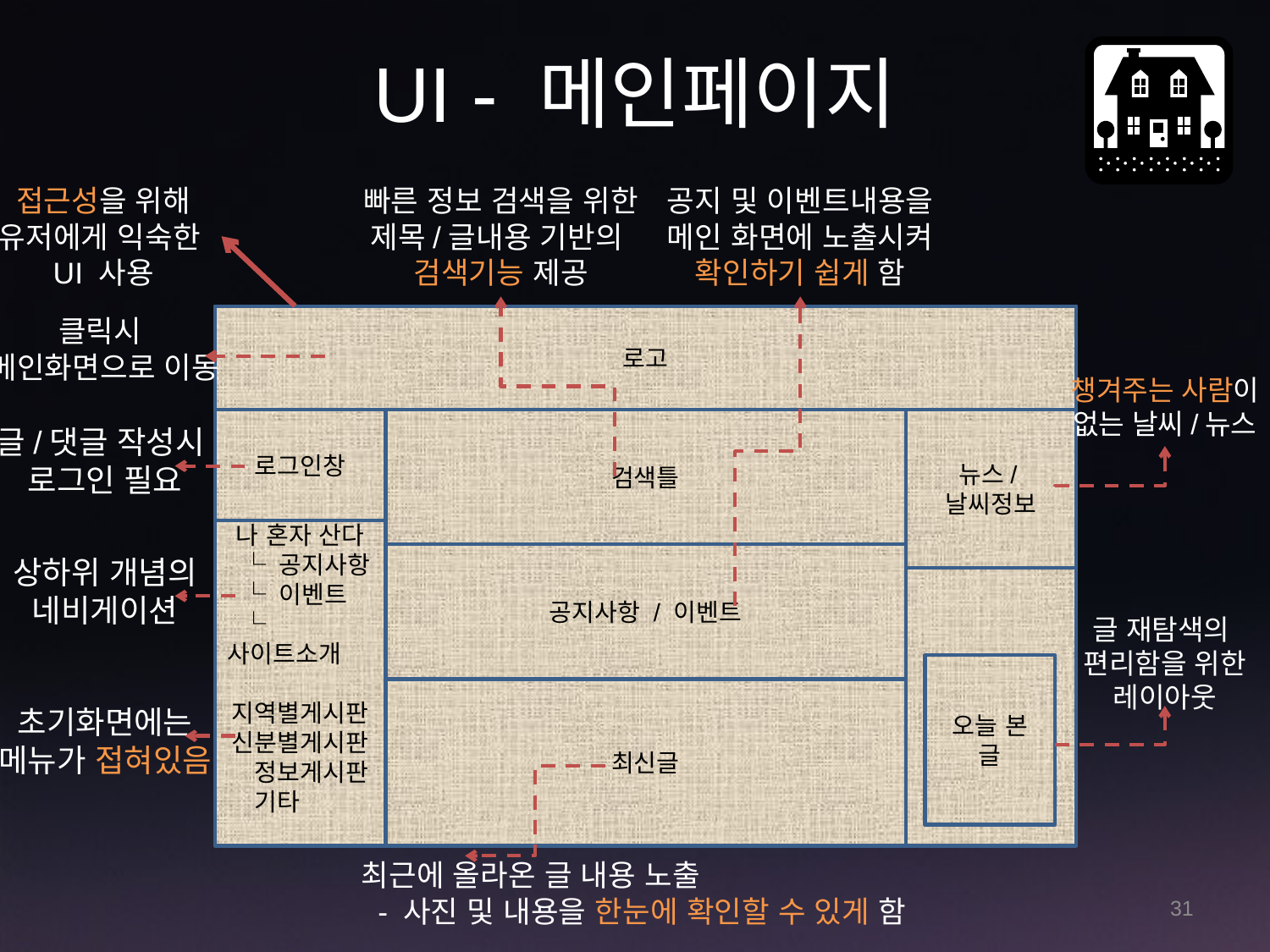

# UI - 메인페이지
접근성을 위해
유저에게 익숙한
UI 사용
빠른 정보 검색을 위한
제목/글내용 기반의
검색기능 제공
공지 및 이벤트내용을
메인 화면에 노출시켜
확인하기 쉽게 함
클릭시
메인화면으로 이동

로고
로그인창

검색틀
뉴스/날씨정보
나 혼자 산다
  └ 공지사항
  └ 이벤트
  └ 사이트소개

지역별게시판
신분별게시판
   정보게시판
   기타

공지사항 / 이벤트
오늘 본 글
최신글
챙겨주는 사람이
없는 날씨/뉴스
글/댓글 작성시
로그인 필요
상하위 개념의
네비게이션
글 재탐색의
편리함을 위한
레이아웃
초기화면에는
메뉴가 접혀있음
최근에 올라온 글 내용 노출
  - 사진 및 내용을 한눈에 확인할 수 있게 함

31